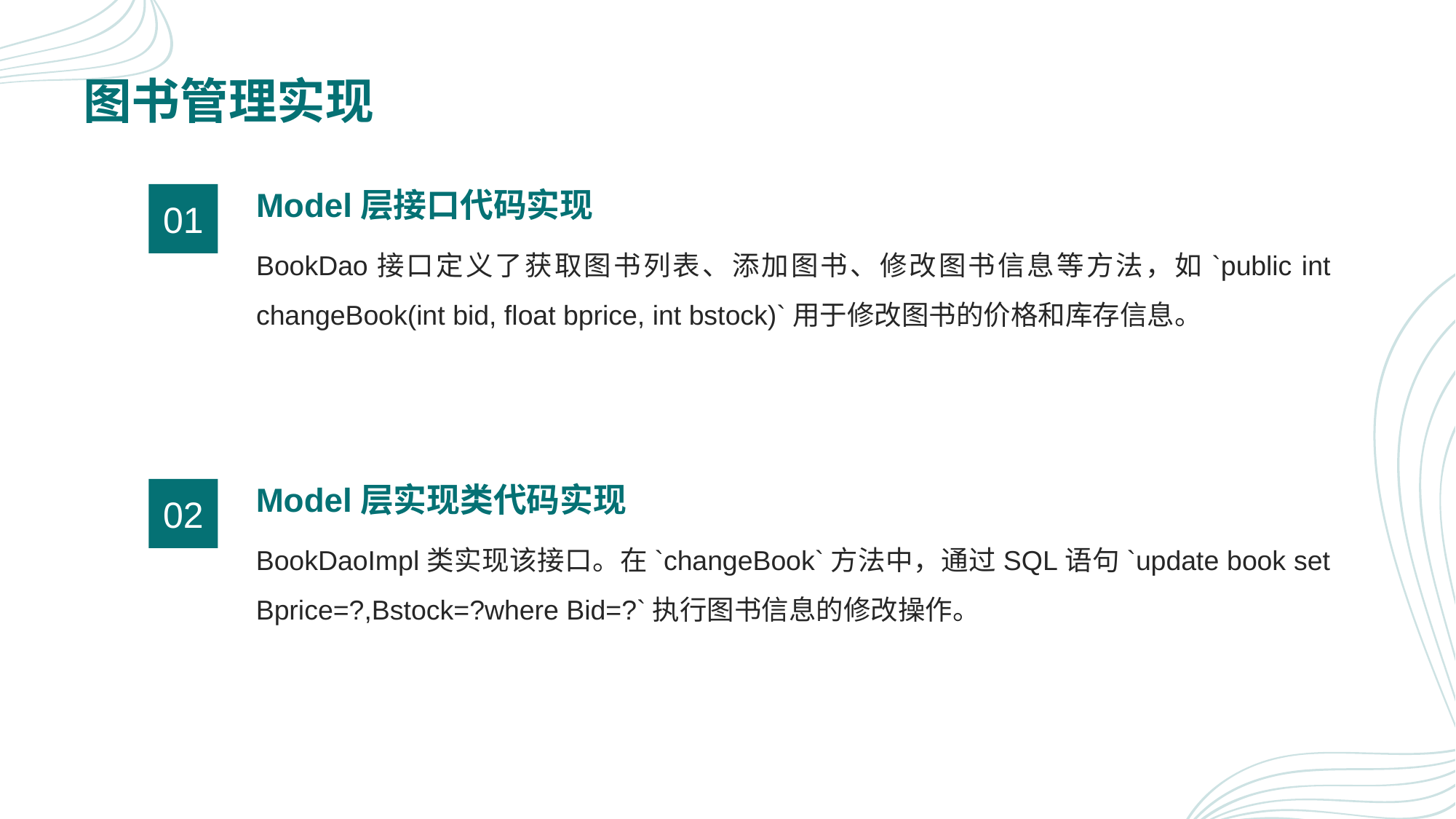

# 图书管理实现
Model层接口代码实现
01
BookDao接口定义了获取图书列表、添加图书、修改图书信息等方法，如`public int changeBook(int bid, float bprice, int bstock)`用于修改图书的价格和库存信息。
Model层实现类代码实现
02
BookDaoImpl类实现该接口。在`changeBook`方法中，通过SQL语句`update book set Bprice=?,Bstock=?where Bid=?`执行图书信息的修改操作。